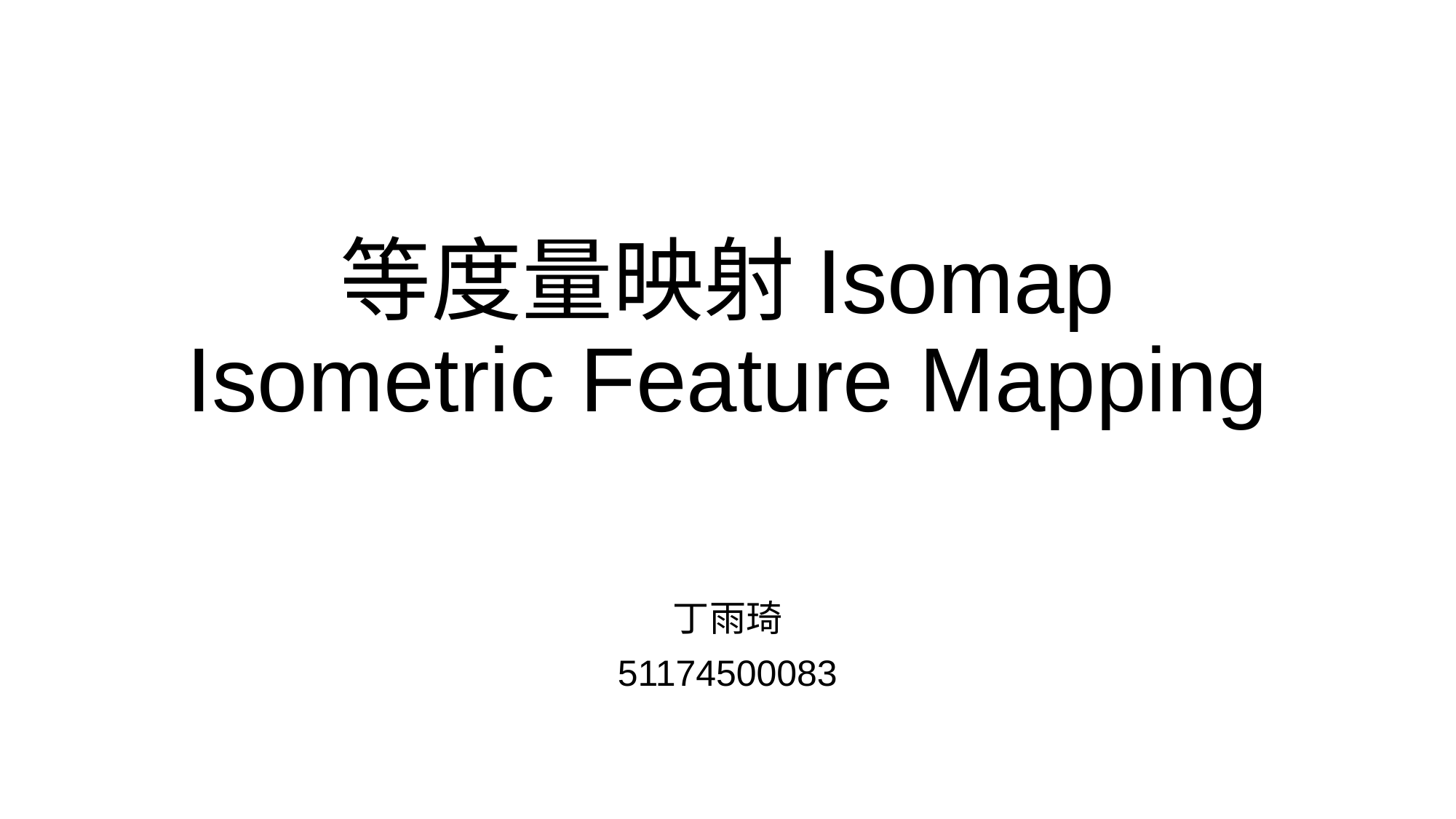

# 等度量映射Isomap Isometric Feature Mapping
丁雨琦
51174500083